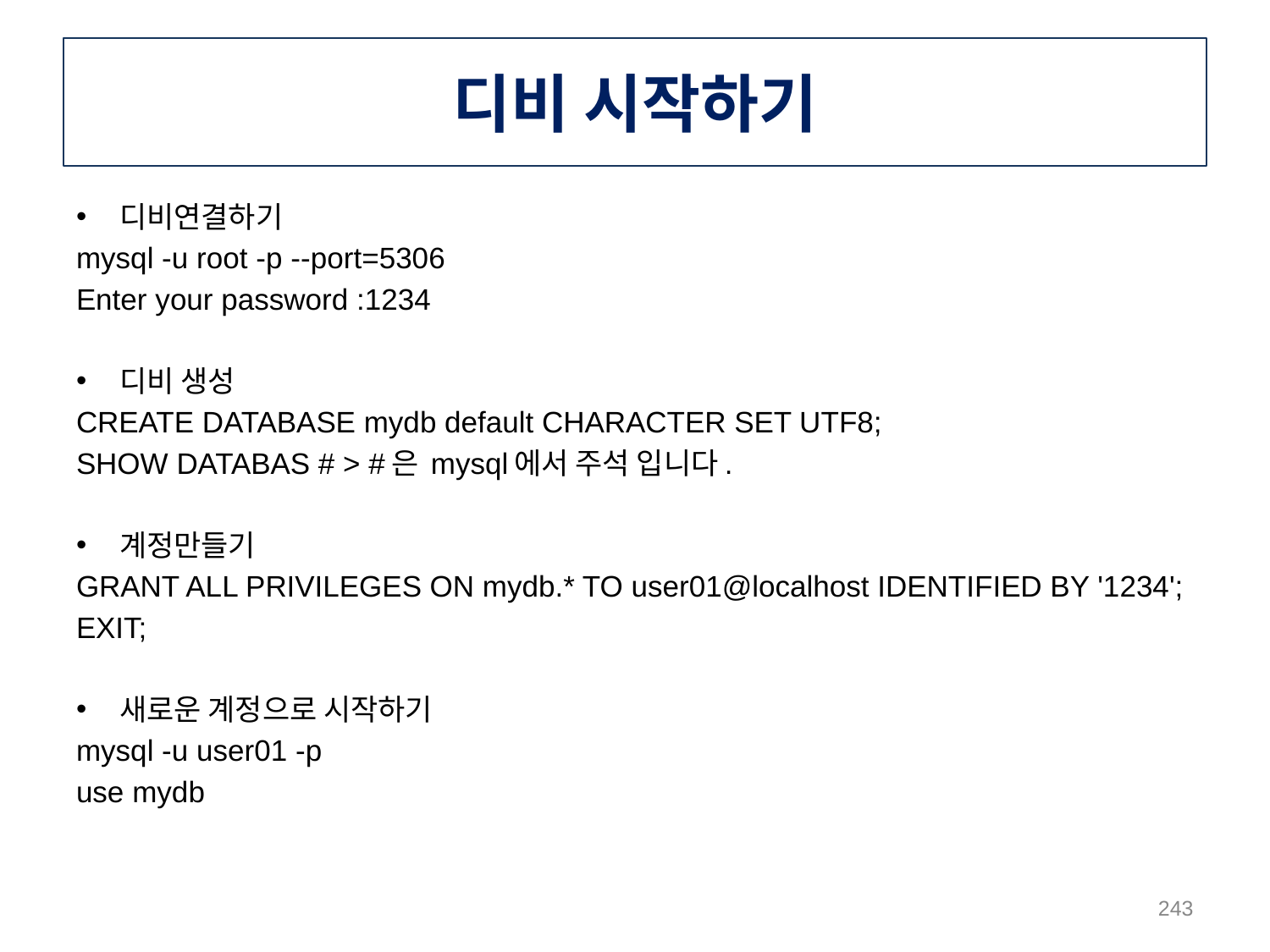

# 디비 시작하기
디비연결하기
mysql -u root -p --port=5306
Enter your password :1234

디비 생성
CREATE DATABASE mydb default CHARACTER SET UTF8;
SHOW DATABAS # > #은 mysql에서 주석 입니다.

계정만들기
GRANT ALL PRIVILEGES ON mydb.* TO user01@localhost IDENTIFIED BY '1234';
EXIT;

새로운 계정으로 시작하기
mysql -u user01 -p
use mydb

243